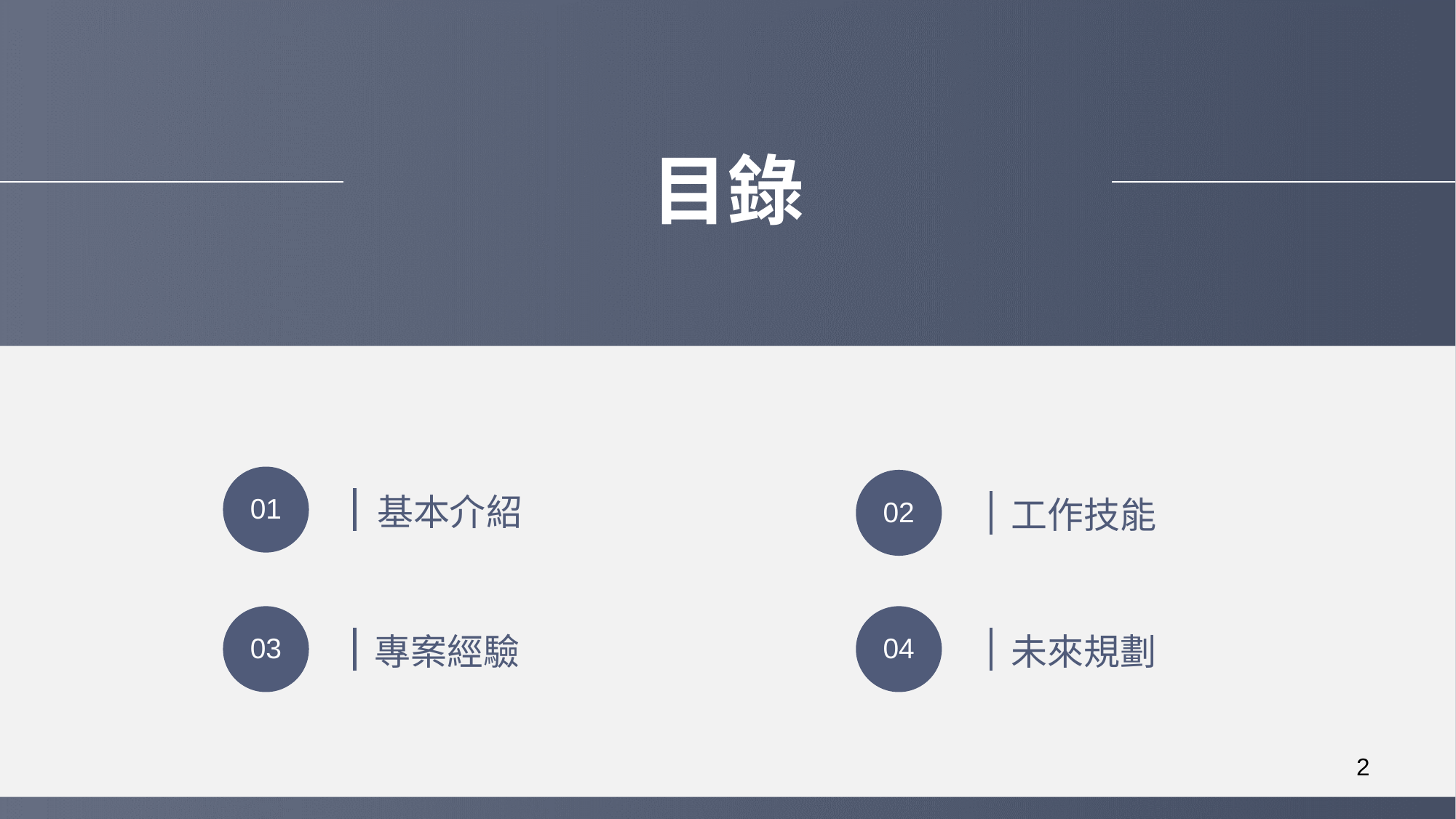

目錄
基本介紹
01
工作技能
02
專案經驗
未來規劃
03
04
2